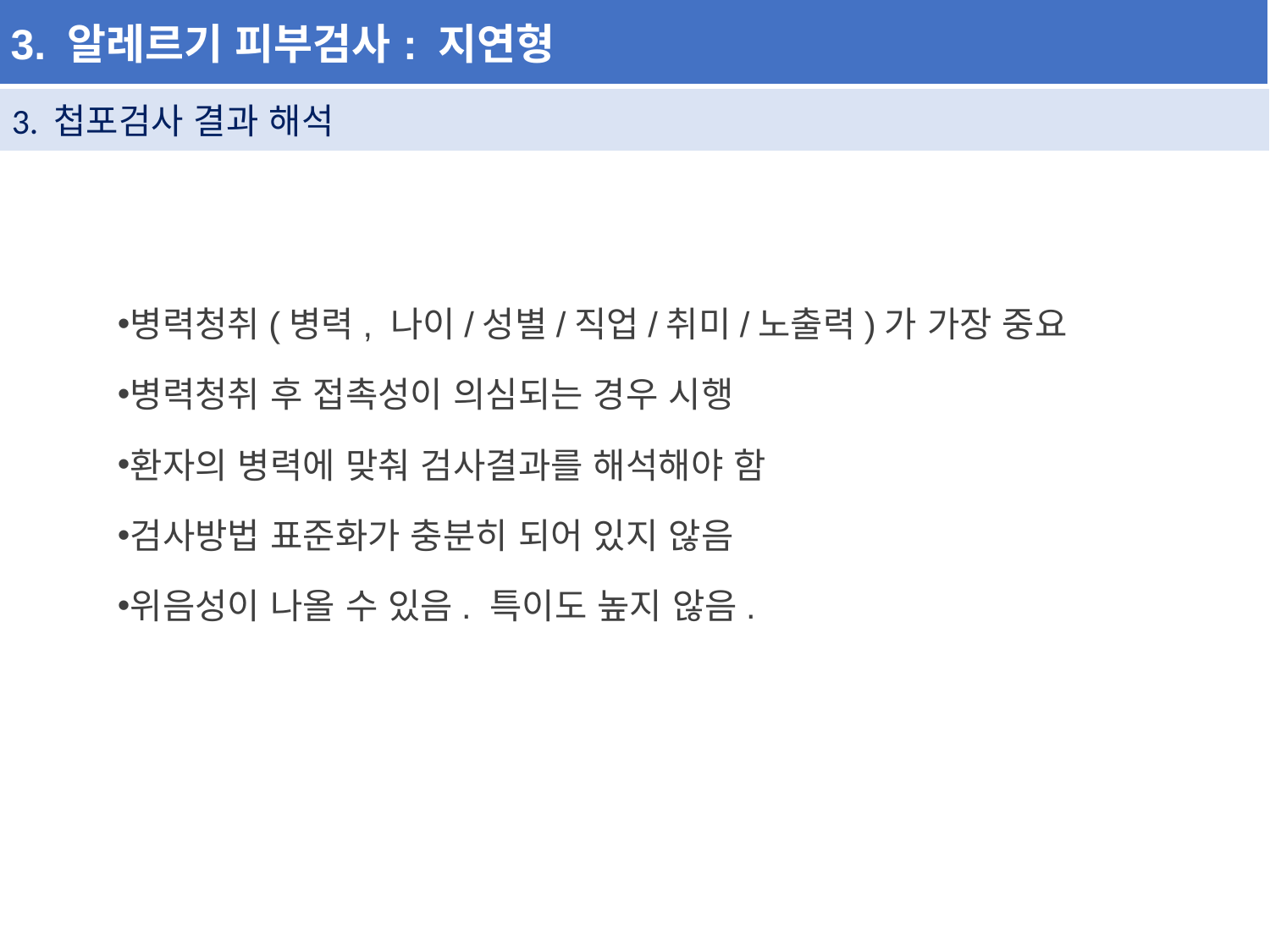

| 3. 알레르기 피부검사: 지연형 |
| --- |
| 3. 첩포검사 결과 해석 |
| --- |
병력청취(병력, 나이/성별/직업/취미/노출력)가 가장 중요
병력청취 후 접촉성이 의심되는 경우 시행
환자의 병력에 맞춰 검사결과를 해석해야 함
검사방법 표준화가 충분히 되어 있지 않음
위음성이 나올 수 있음. 특이도 높지 않음.